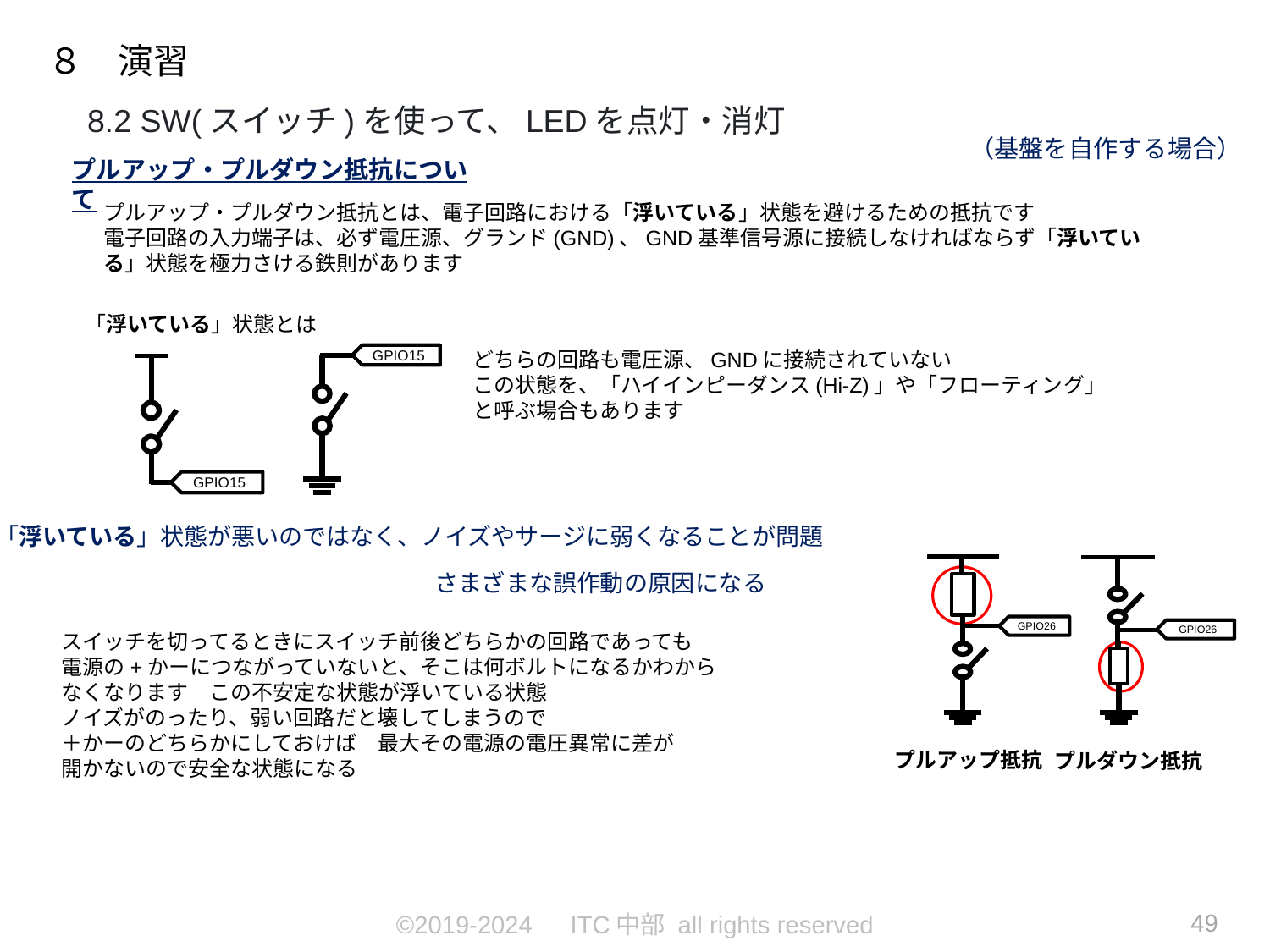

８　演習
8.2 SW(スイッチ)を使って、LEDを点灯・消灯
（基盤を自作する場合）
プルアップ・プルダウン抵抗について
プルアップ・プルダウン抵抗とは、電子回路における「浮いている」状態を避けるための抵抗です
電子回路の入力端子は、必ず電圧源、グランド(GND)、GND基準信号源に接続しなければならず「浮いている」状態を極力さける鉄則があります

「浮いている」状態とは
どちらの回路も電圧源、GNDに接続されていない
この状態を、「ハイインピーダンス(Hi-Z)」や「フローティング」
と呼ぶ場合もあります
GPIO15

GPIO15
「浮いている」状態が悪いのではなく、ノイズやサージに弱くなることが問題

GPIO26

さまざまな誤作動の原因になる

GPIO26
スイッチを切ってるときにスイッチ前後どちらかの回路であっても
電源の+かーにつながっていないと、そこは何ボルトになるかわから
なくなります　この不安定な状態が浮いている状態
ノイズがのったり、弱い回路だと壊してしまうので
＋かーのどちらかにしておけば　最大その電源の電圧異常に差が
開かないので安全な状態になる

プルアップ抵抗
プルダウン抵抗